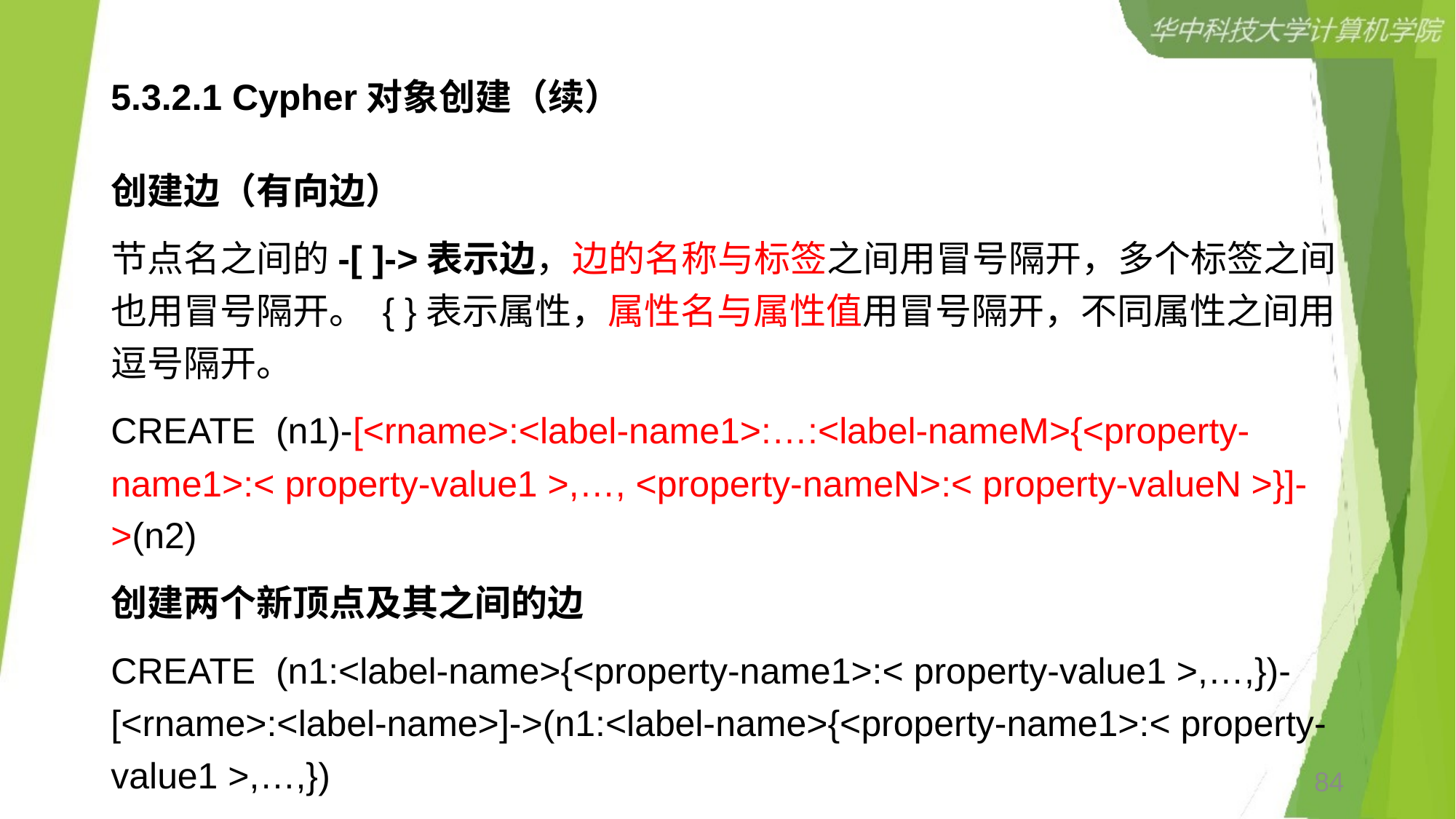

# 5.3.2.1 Cypher对象创建（续）
创建边（有向边）
节点名之间的-[ ]->表示边，边的名称与标签之间用冒号隔开，多个标签之间也用冒号隔开。 { }表示属性，属性名与属性值用冒号隔开，不同属性之间用逗号隔开。
CREATE  (n1)-[<rname>:<label-name1>:…:<label-nameM>{<property-name1>:< property-value1 >,…, <property-nameN>:< property-valueN >}]->(n2)
创建两个新顶点及其之间的边
CREATE  (n1:<label-name>{<property-name1>:< property-value1 >,…,})-[<rname>:<label-name>]->(n1:<label-name>{<property-name1>:< property-value1 >,…,})
84